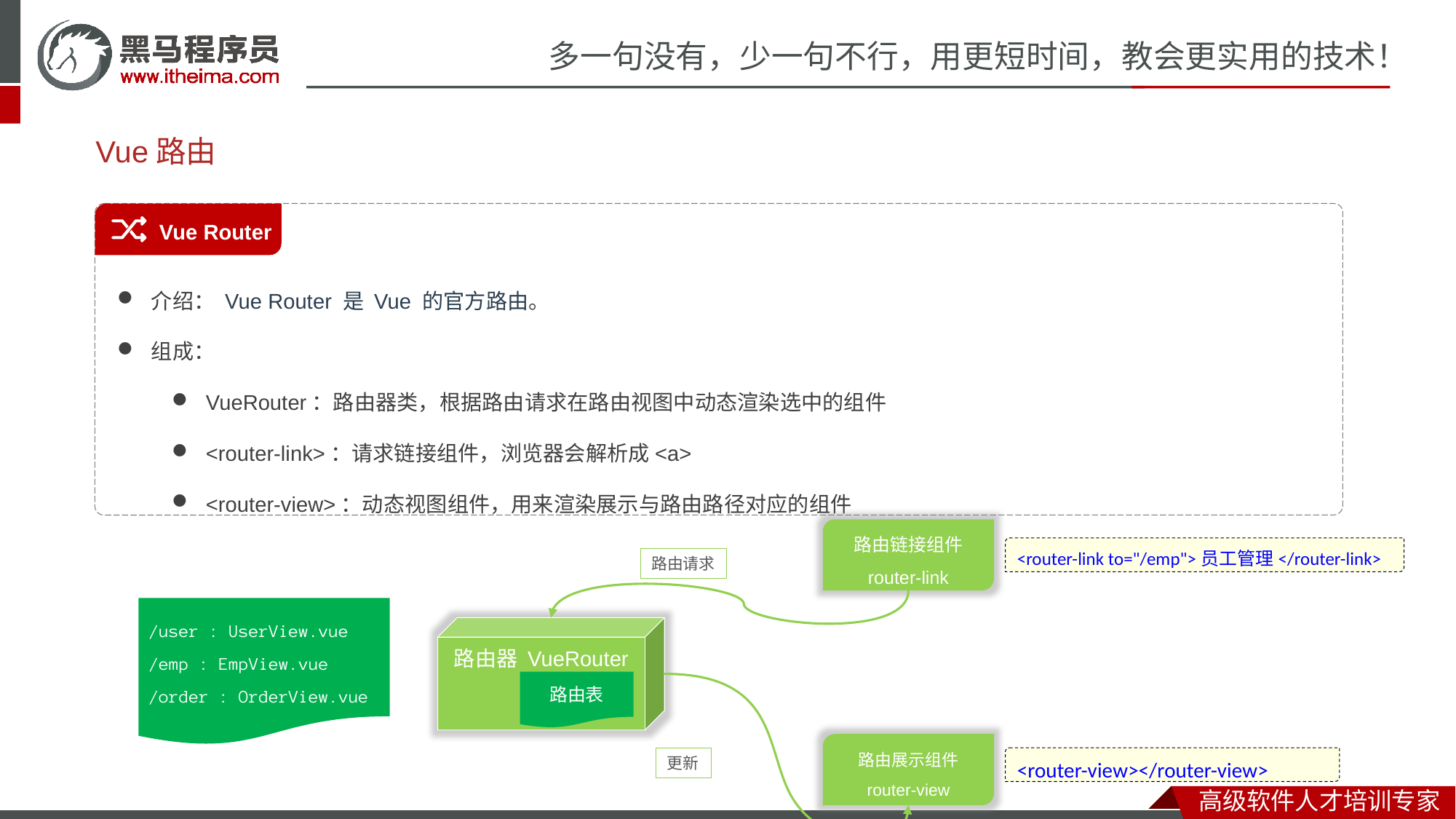

# Vue路由
        Vue Router
介绍： Vue Router 是 Vue 的官方路由。
组成：
VueRouter：路由器类，根据路由请求在路由视图中动态渲染选中的组件
<router-link>：请求链接组件，浏览器会解析成<a>
<router-view>：动态视图组件，用来渲染展示与路由路径对应的组件

路由链接组件
router-link
<router-link to="/emp">员工管理</router-link>
路由请求
/user : UserView.vue
/emp : EmpView.vue
/order : OrderView.vue
路由器 VueRouter

路由表
路由展示组件
router-view
<router-view></router-view>
更新